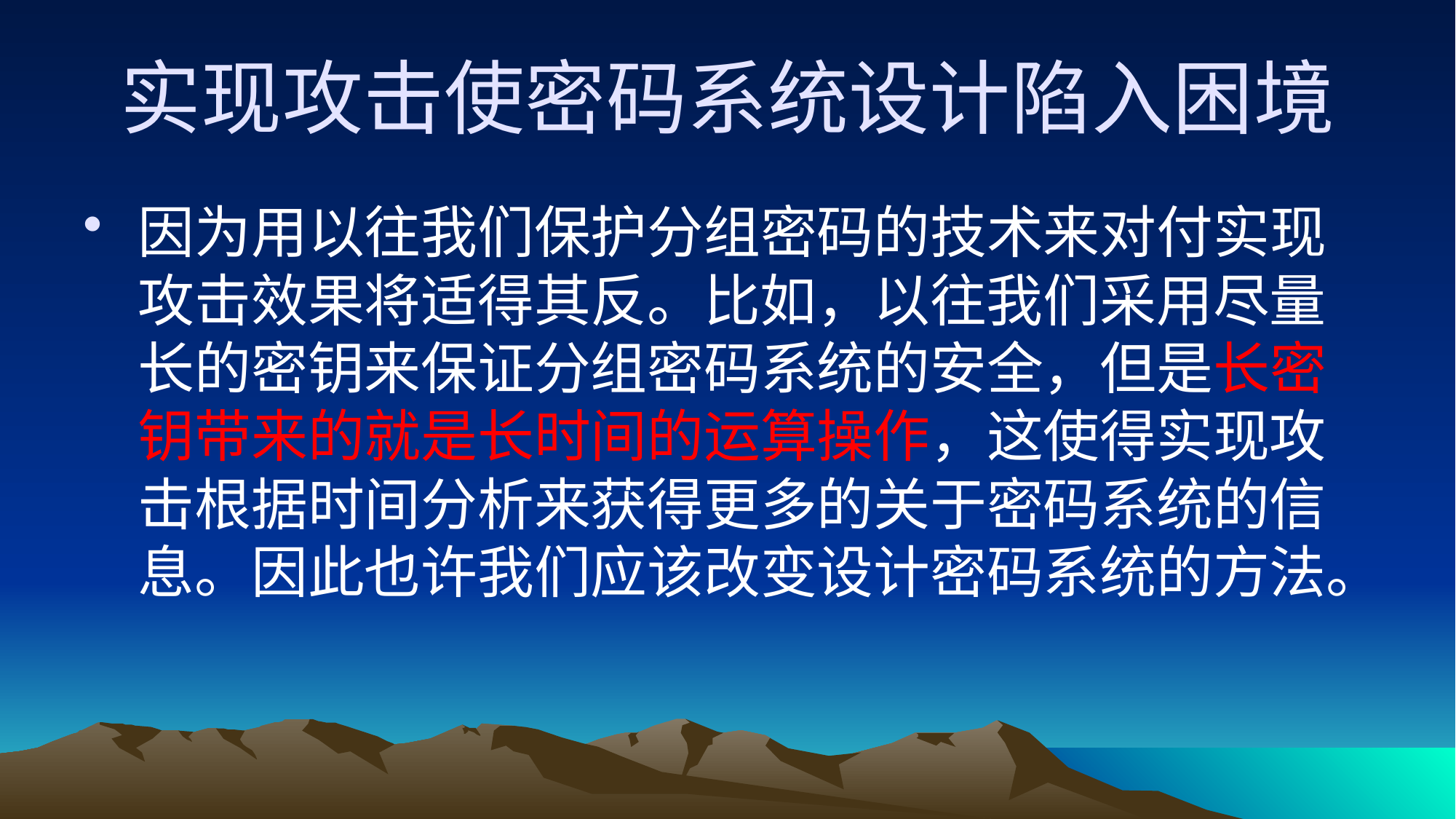

# 实现攻击使密码系统设计陷入困境
因为用以往我们保护分组密码的技术来对付实现攻击效果将适得其反。比如，以往我们采用尽量长的密钥来保证分组密码系统的安全，但是长密钥带来的就是长时间的运算操作，这使得实现攻击根据时间分析来获得更多的关于密码系统的信息。因此也许我们应该改变设计密码系统的方法。